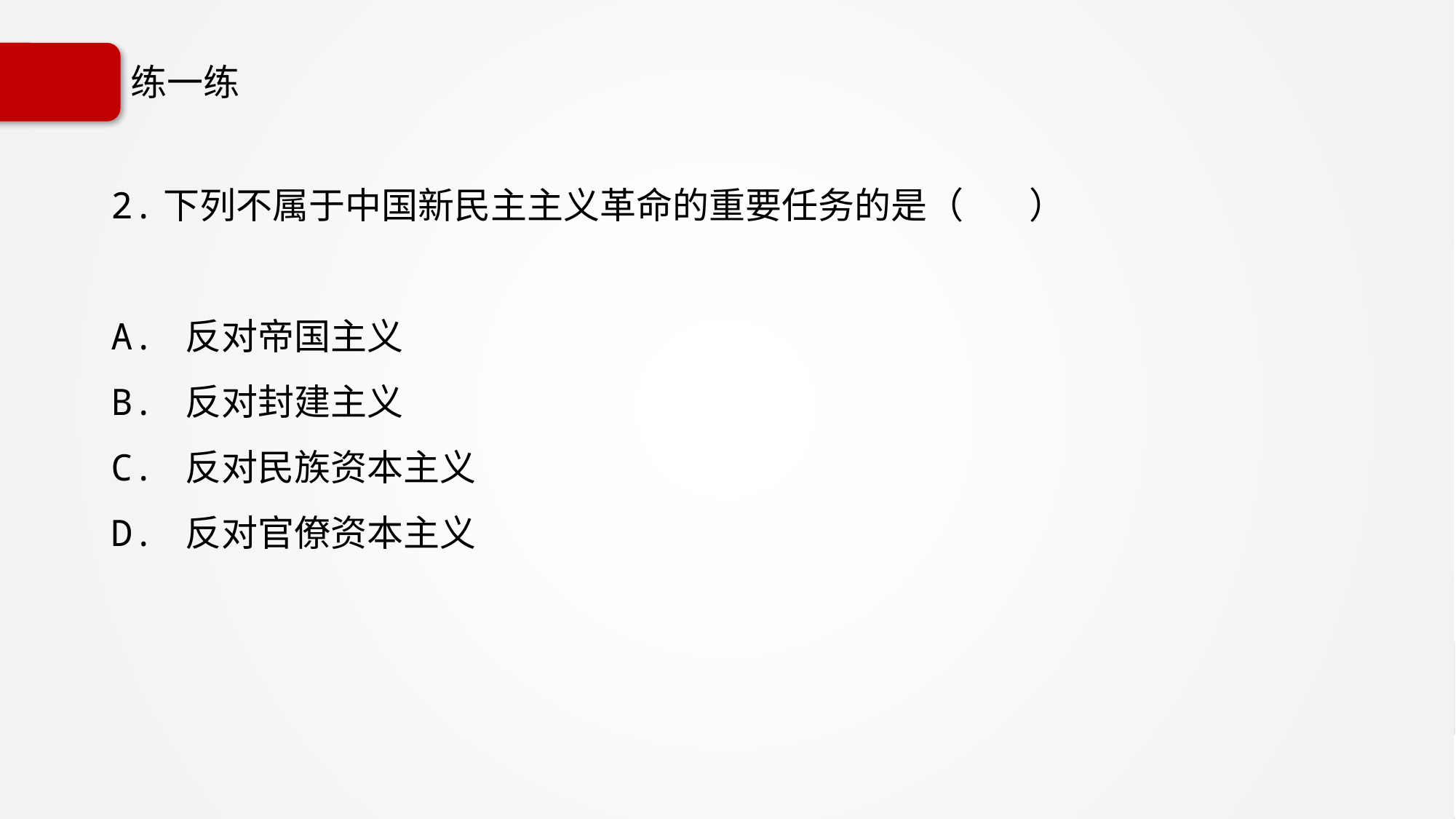

# 练一练
2.下列不属于中国新民主主义革命的重要任务的是（        ）

A. 反对帝国主义
B. 反对封建主义
C. 反对民族资本主义
D. 反对官僚资本主义